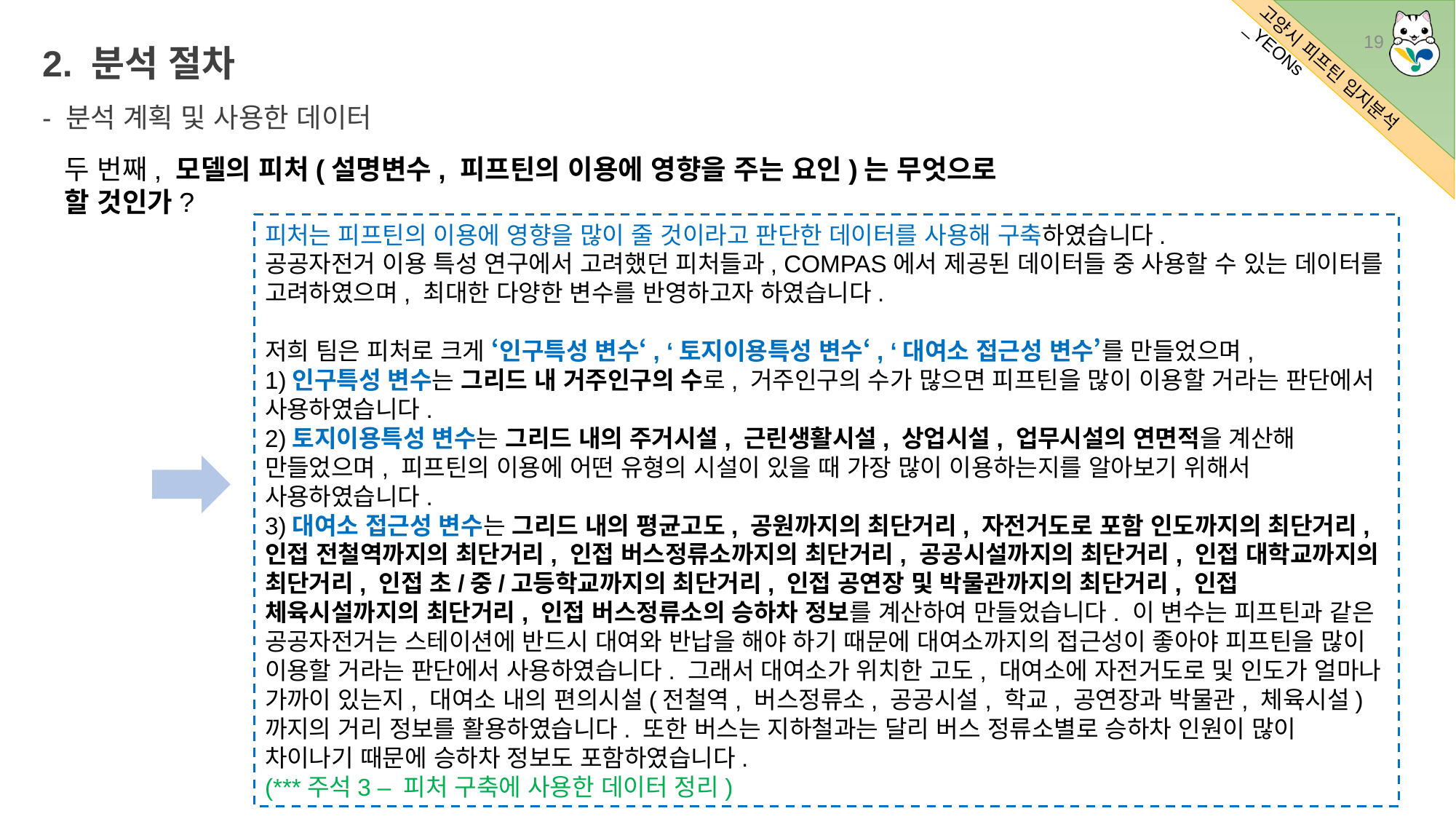

2. 분석 절차
- 분석 계획 및 사용한 데이터
19
두 번째, 모델의 피처(설명변수, 피프틴의 이용에 영향을 주는 요인)는 무엇으로 할 것인가?
피처는 피프틴의 이용에 영향을 많이 줄 것이라고 판단한 데이터를 사용해 구축하였습니다.
공공자전거 이용 특성 연구에서 고려했던 피처들과, COMPAS에서 제공된 데이터들 중 사용할 수 있는 데이터를 고려하였으며, 최대한 다양한 변수를 반영하고자 하였습니다.

저희 팀은 피처로 크게 ‘인구특성 변수‘, ‘토지이용특성 변수‘, ‘대여소 접근성 변수’를 만들었으며,
1)인구특성 변수는 그리드 내 거주인구의 수로, 거주인구의 수가 많으면 피프틴을 많이 이용할 거라는 판단에서 사용하였습니다.
2)토지이용특성 변수는 그리드 내의 주거시설, 근린생활시설, 상업시설, 업무시설의 연면적을 계산해 만들었으며, 피프틴의 이용에 어떤 유형의 시설이 있을 때 가장 많이 이용하는지를 알아보기 위해서 사용하였습니다.
3)대여소 접근성 변수는 그리드 내의 평균고도, 공원까지의 최단거리, 자전거도로 포함 인도까지의 최단거리, 인접 전철역까지의 최단거리, 인접 버스정류소까지의 최단거리, 공공시설까지의 최단거리, 인접 대학교까지의 최단거리, 인접 초/중/고등학교까지의 최단거리, 인접 공연장 및 박물관까지의 최단거리, 인접 체육시설까지의 최단거리, 인접 버스정류소의 승하차 정보를 계산하여 만들었습니다. 이 변수는 피프틴과 같은 공공자전거는 스테이션에 반드시 대여와 반납을 해야 하기 때문에 대여소까지의 접근성이 좋아야 피프틴을 많이 이용할 거라는 판단에서 사용하였습니다. 그래서 대여소가 위치한 고도, 대여소에 자전거도로 및 인도가 얼마나 가까이 있는지, 대여소 내의 편의시설(전철역, 버스정류소, 공공시설, 학교, 공연장과 박물관, 체육시설)까지의 거리 정보를 활용하였습니다. 또한 버스는 지하철과는 달리 버스 정류소별로 승하차 인원이 많이 차이나기 때문에 승하차 정보도 포함하였습니다.
(***주석3 – 피처 구축에 사용한 데이터 정리)